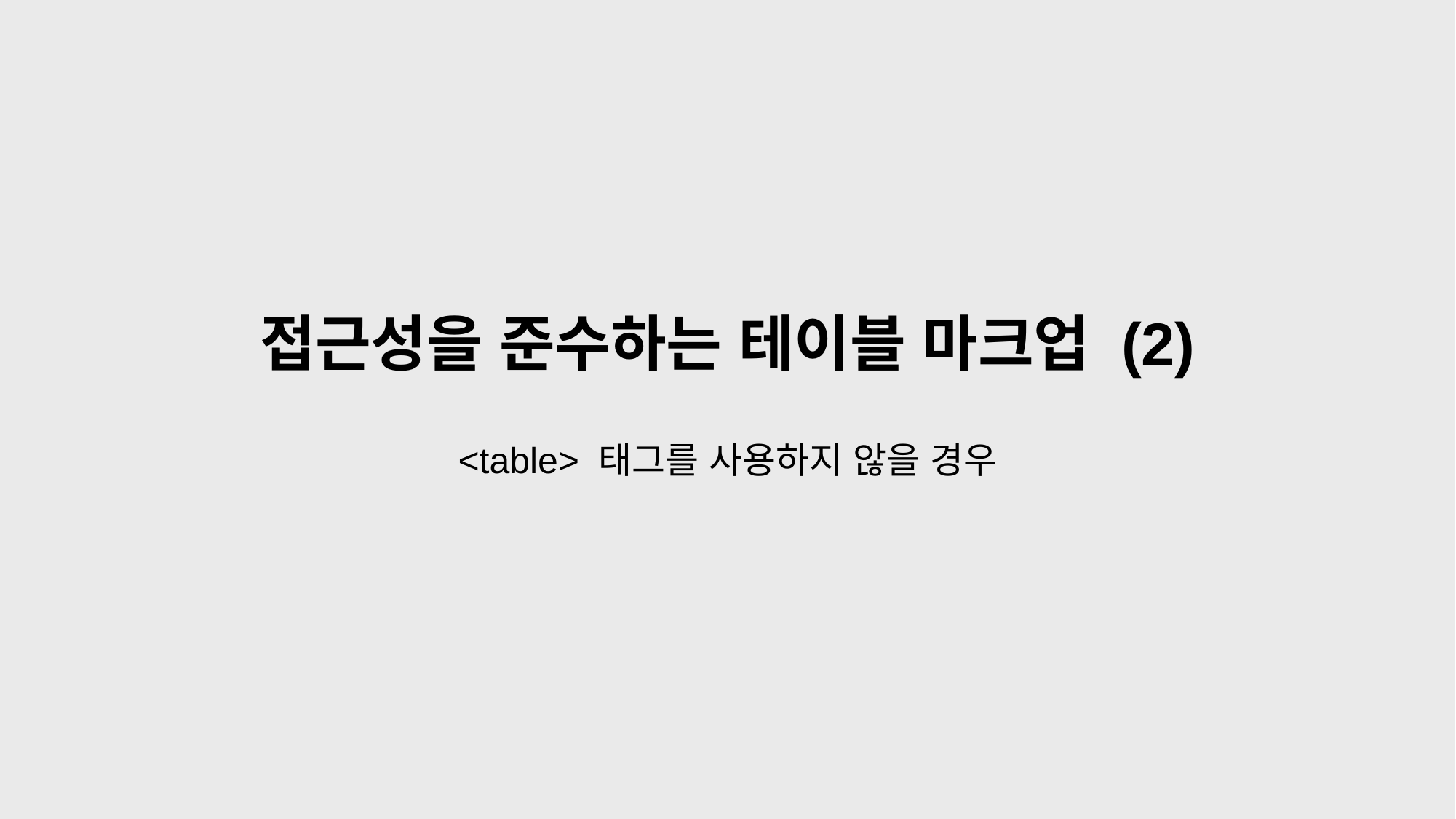

# 접근성을 준수하는 테이블 마크업 (2)

<table> 태그를 사용하지 않을 경우